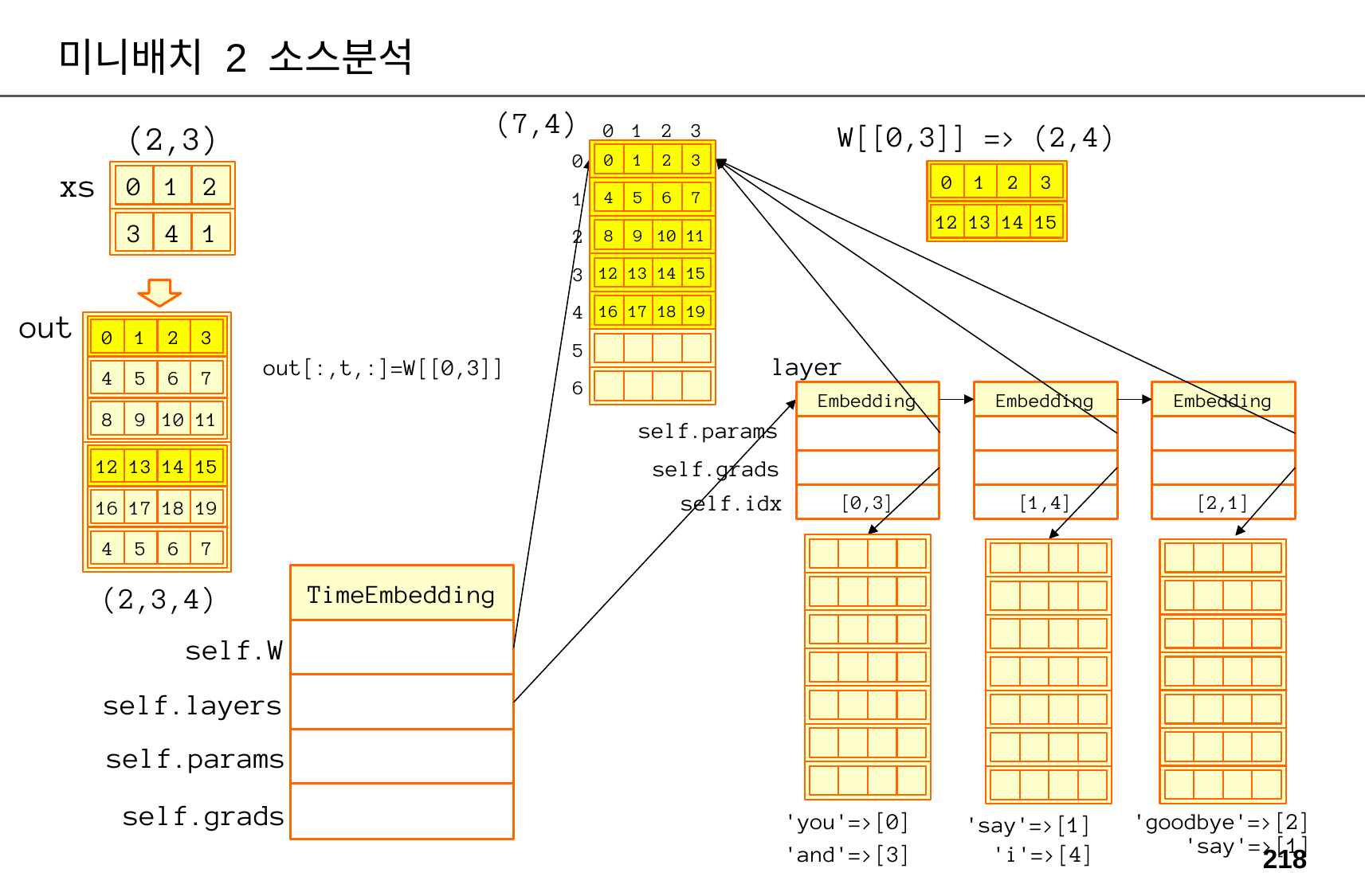

미니배치 2 소스분석
(7,4)
(2,3)
W[[0,3]] => (2,4)
0
1
2
3

0
1
2
3
0
xs

0
1
2
3
0
1
2

4
5
6
7
1

12
13
14
15

3
4
1

8
9
10
11
2

12
13
14
15
3

16
17
18
19
4
out

0
1
2
3

4
5
6
7

8
9
10
11

5
layer
out[:,t,:]=W[[0,3]]

6
Embedding
Embedding
Embedding
self.params

12
13
14
15

16
17
18
19

4
5
6
7
self.grads

self.idx
[0,3]
[1,4]
[2,1]

TimeEmbedding

(2,3,4)

self.W

self.layers

self.params

self.grads
'you'=>[0]
'goodbye'=>[2]
'say'=>[1]
'say'=>[1]
'i'=>[4]
'and'=>[3]